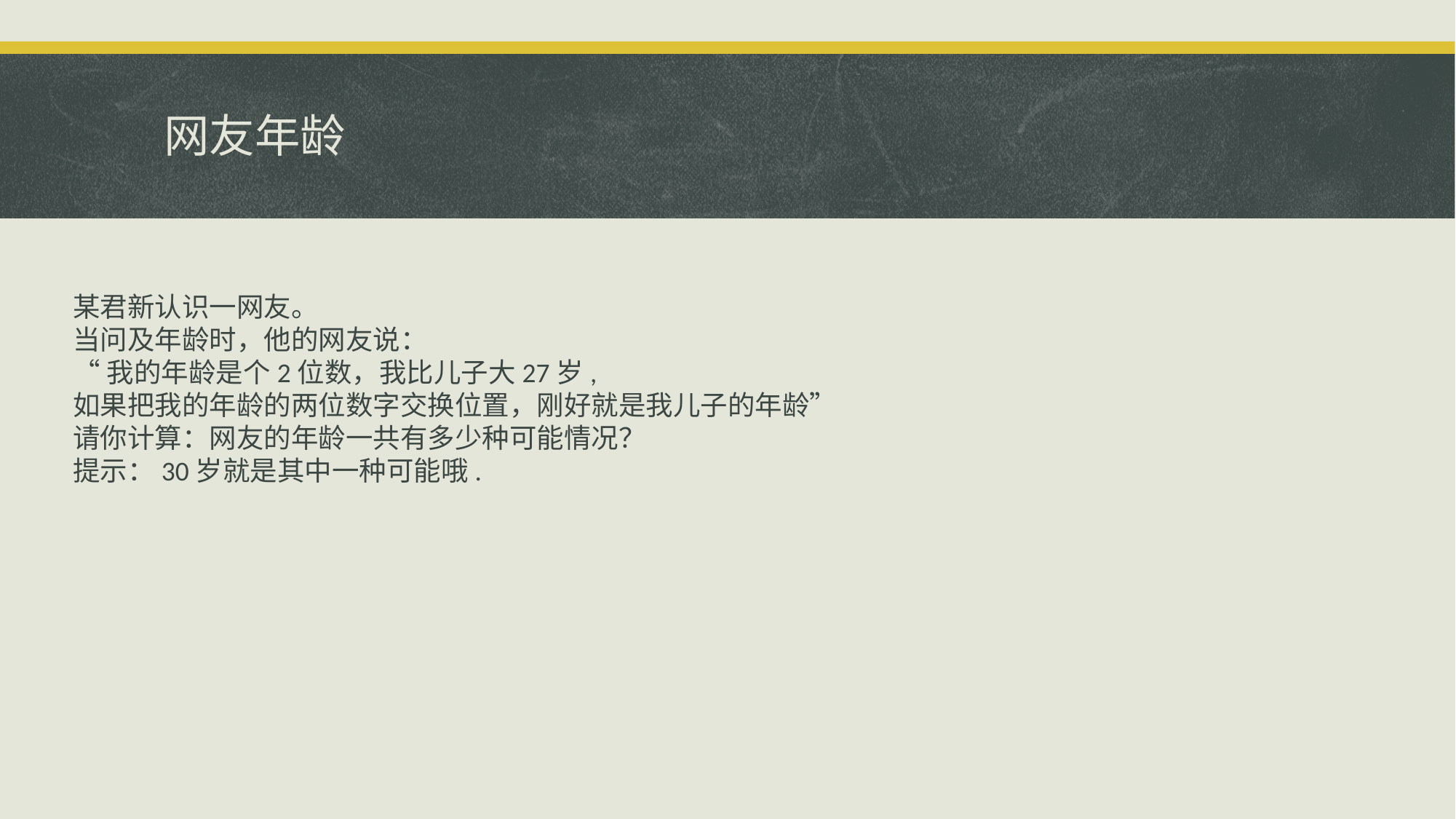

# 网友年龄

某君新认识一网友。
当问及年龄时，他的网友说：
“我的年龄是个2位数，我比儿子大27岁,
如果把我的年龄的两位数字交换位置，刚好就是我儿子的年龄”
请你计算：网友的年龄一共有多少种可能情况？
提示：30岁就是其中一种可能哦.